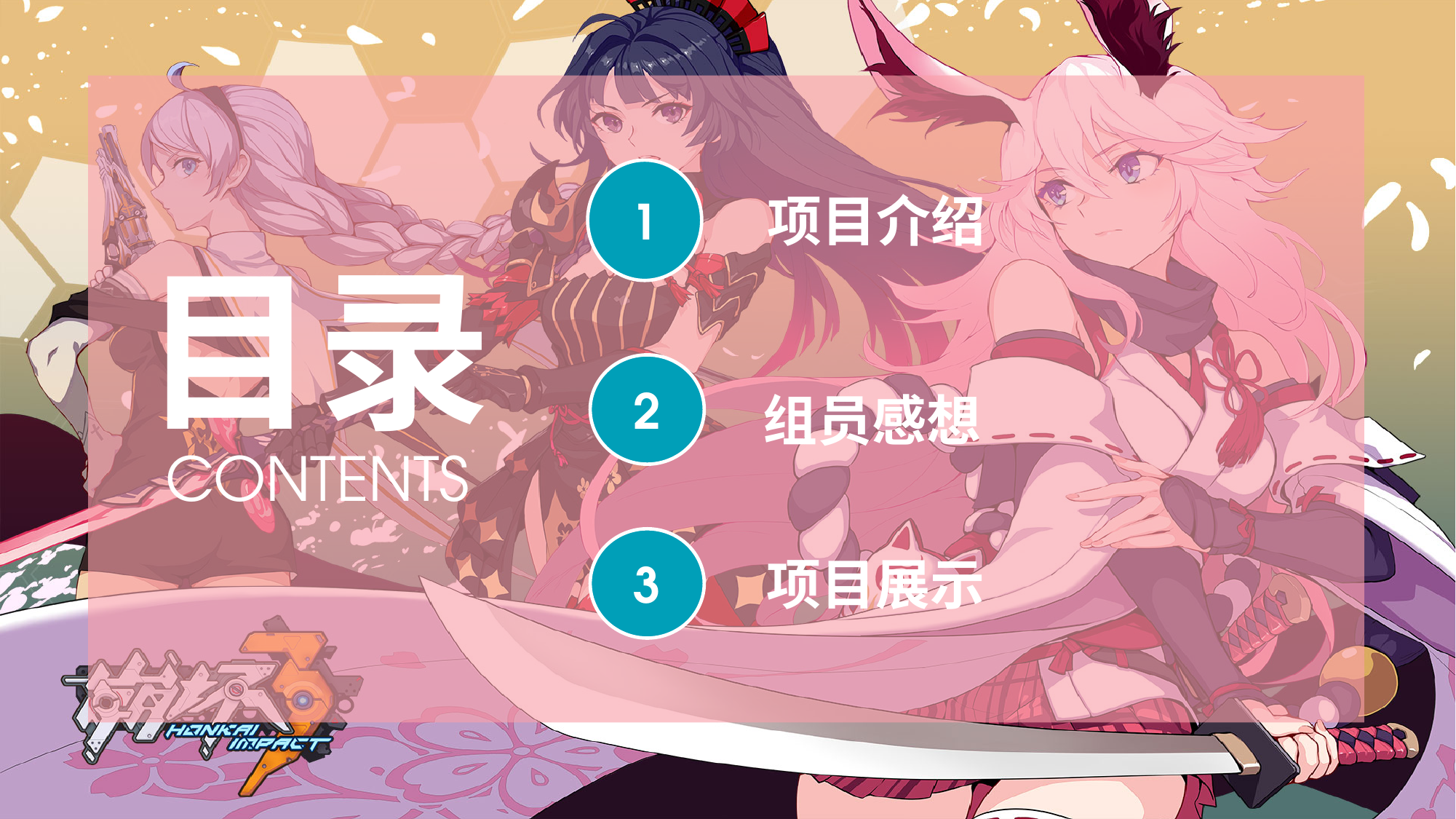

1
项目介绍
目录
2
组员感想
CONTENTS
3
项目展示